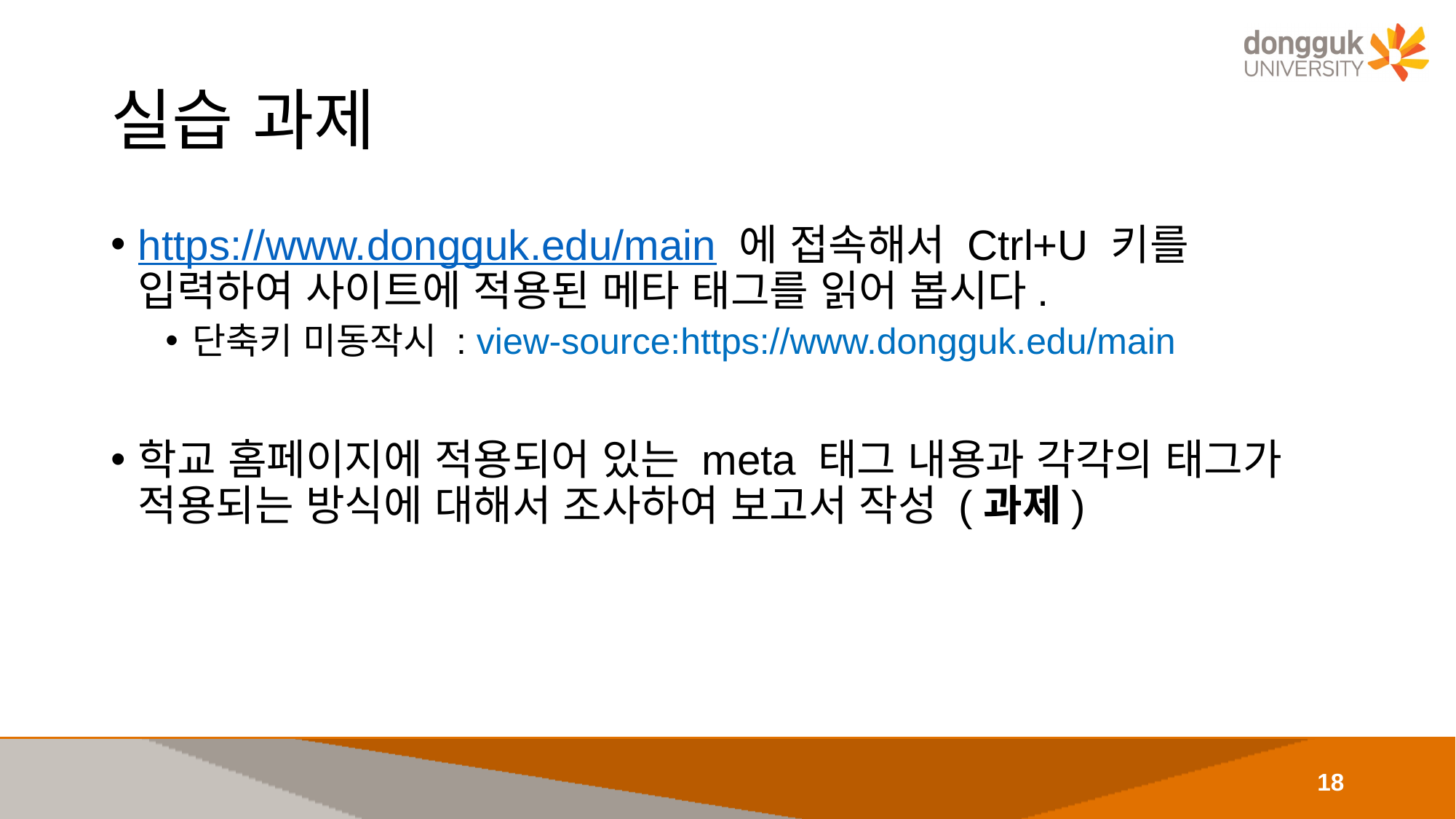

# 실습 과제
https://www.dongguk.edu/main 에 접속해서 Ctrl+U 키를 입력하여 사이트에 적용된 메타 태그를 읽어 봅시다.
단축키 미동작시 : view-source:https://www.dongguk.edu/main

학교 홈페이지에 적용되어 있는 meta 태그 내용과 각각의 태그가 적용되는 방식에 대해서 조사하여 보고서 작성 (과제)
18